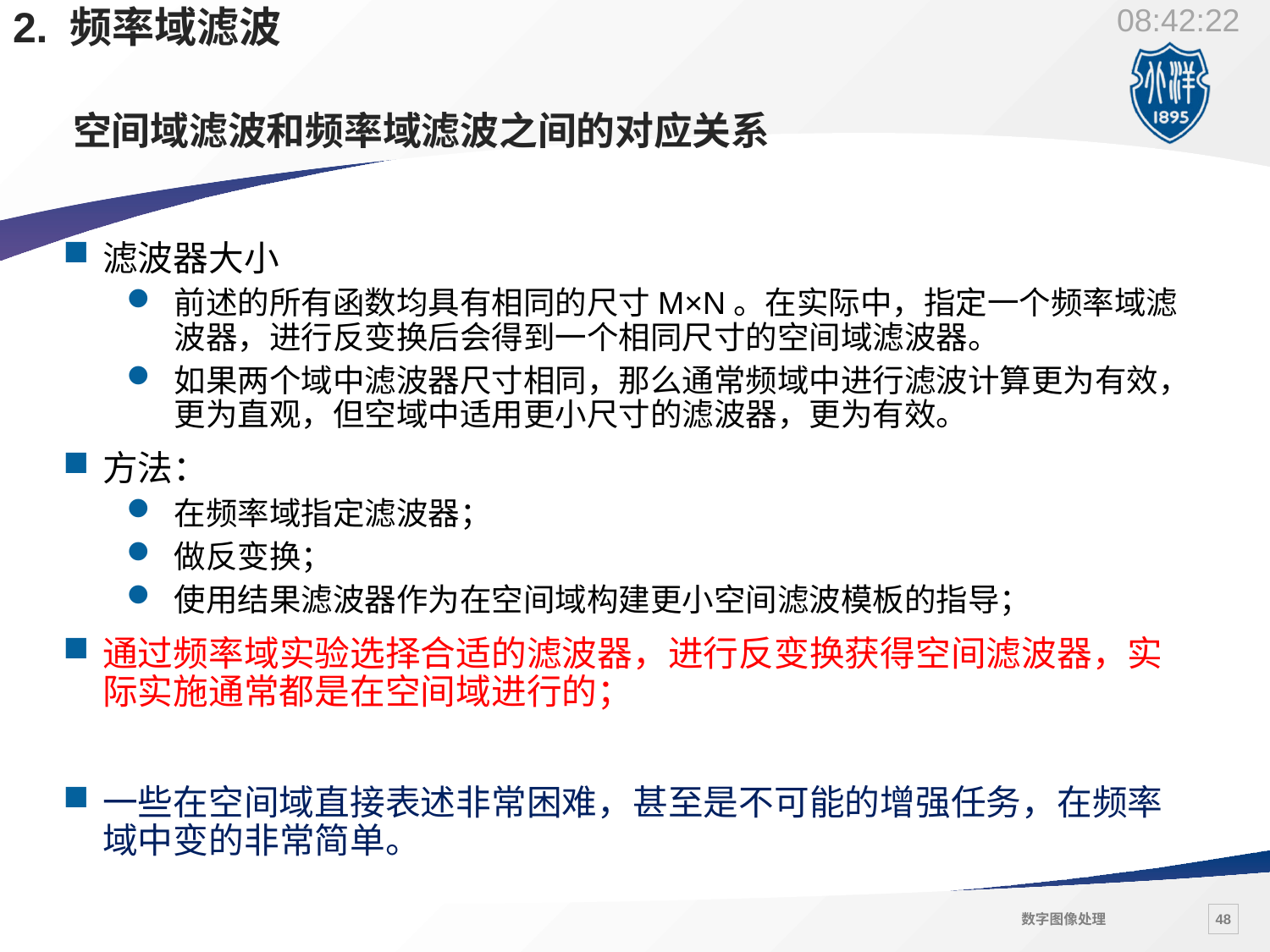

2. 频率域滤波
# 空间域滤波和频率域滤波之间的对应关系
滤波器大小
前述的所有函数均具有相同的尺寸M×N。在实际中，指定一个频率域滤波器，进行反变换后会得到一个相同尺寸的空间域滤波器。
如果两个域中滤波器尺寸相同，那么通常频域中进行滤波计算更为有效，更为直观，但空域中适用更小尺寸的滤波器，更为有效。
方法：
在频率域指定滤波器；
做反变换；
使用结果滤波器作为在空间域构建更小空间滤波模板的指导；
通过频率域实验选择合适的滤波器，进行反变换获得空间滤波器，实际实施通常都是在空间域进行的；

一些在空间域直接表述非常困难，甚至是不可能的增强任务，在频率域中变的非常简单。